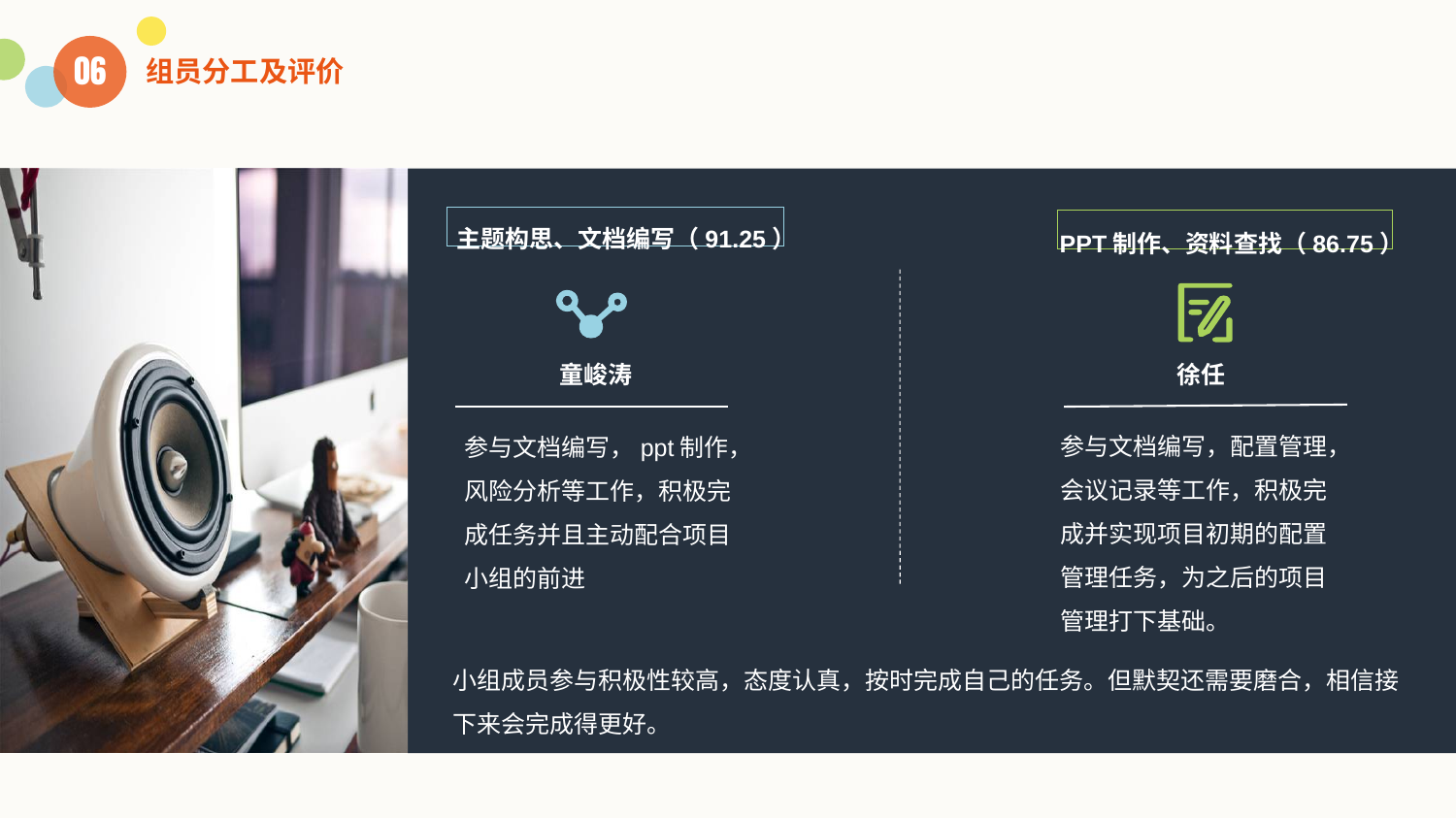

06
组员分工及评价

主题构思、文档编写（91.25）
PPT制作、资料查找（86.75）

童峻涛
徐任

参与文档编写，配置管理，会议记录等工作，积极完成并实现项目初期的配置管理任务，为之后的项目管理打下基础。
参与文档编写，ppt制作，风险分析等工作，积极完成任务并且主动配合项目小组的前进
小组成员参与积极性较高，态度认真，按时完成自己的任务。但默契还需要磨合，相信接下来会完成得更好。